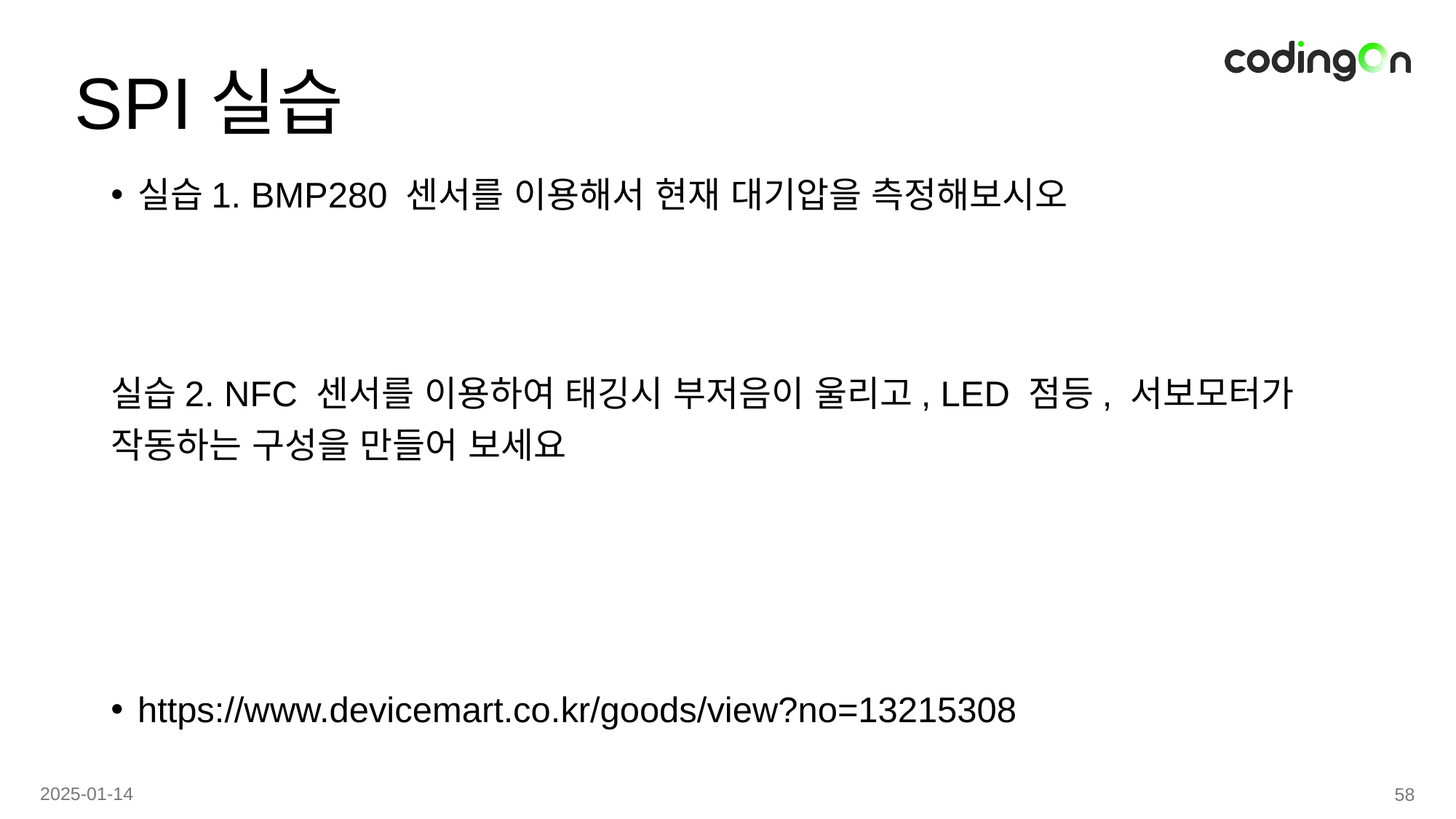

# SPI실습
실습1. BMP280 센서를 이용해서 현재 대기압을 측정해보시오

실습2. NFC 센서를 이용하여 태깅시 부저음이 울리고, LED 점등, 서보모터가 작동하는 구성을 만들어 보세요

https://www.devicemart.co.kr/goods/view?no=13215308
2025-01-14
58